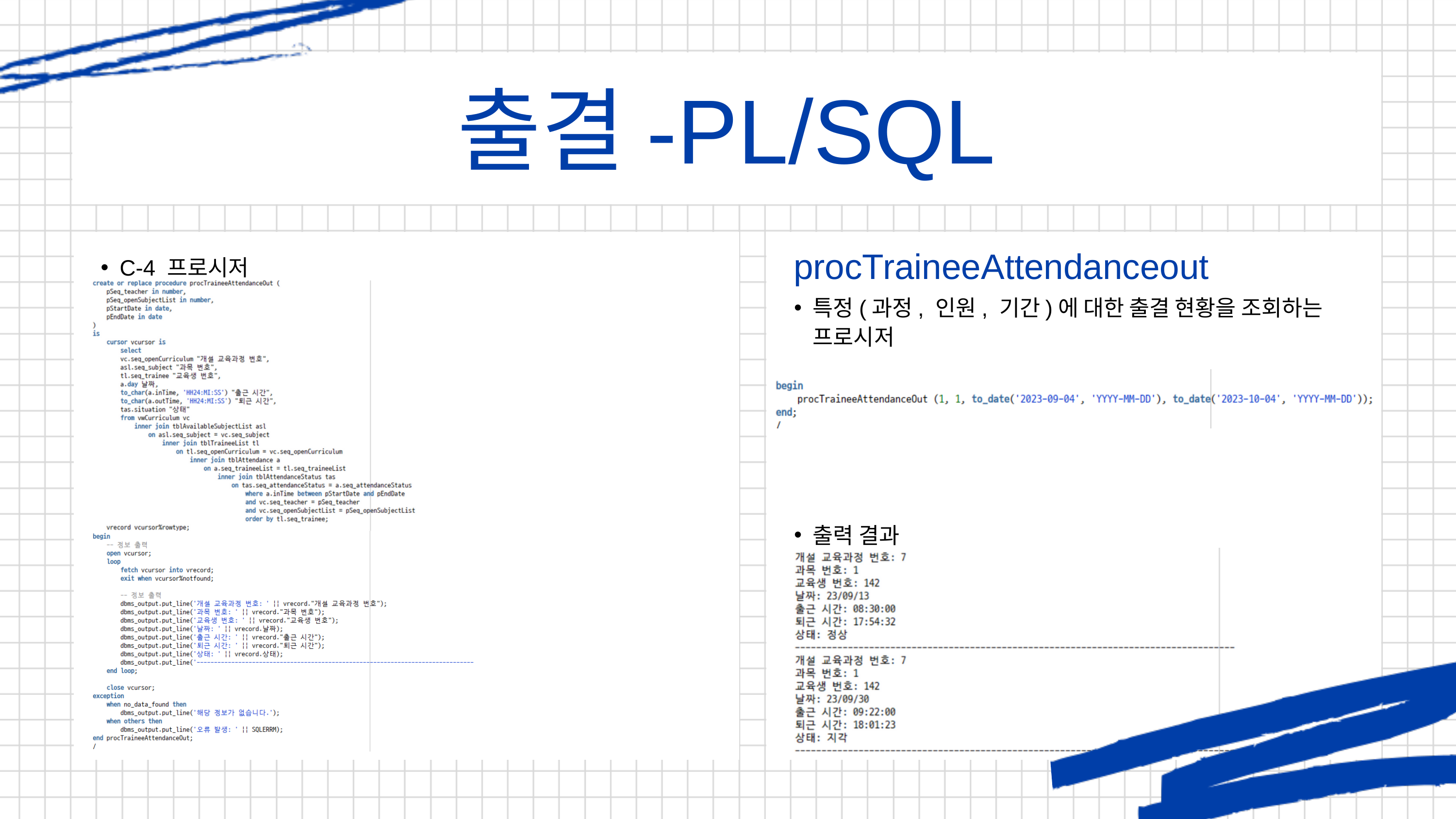

출결-PL/SQL

procTraineeAttendanceout
B-5
C-4 프로시저

특정(과정, 인원, 기간)에 대한 출결 현황을 조회하는 프로시저

출력 결과